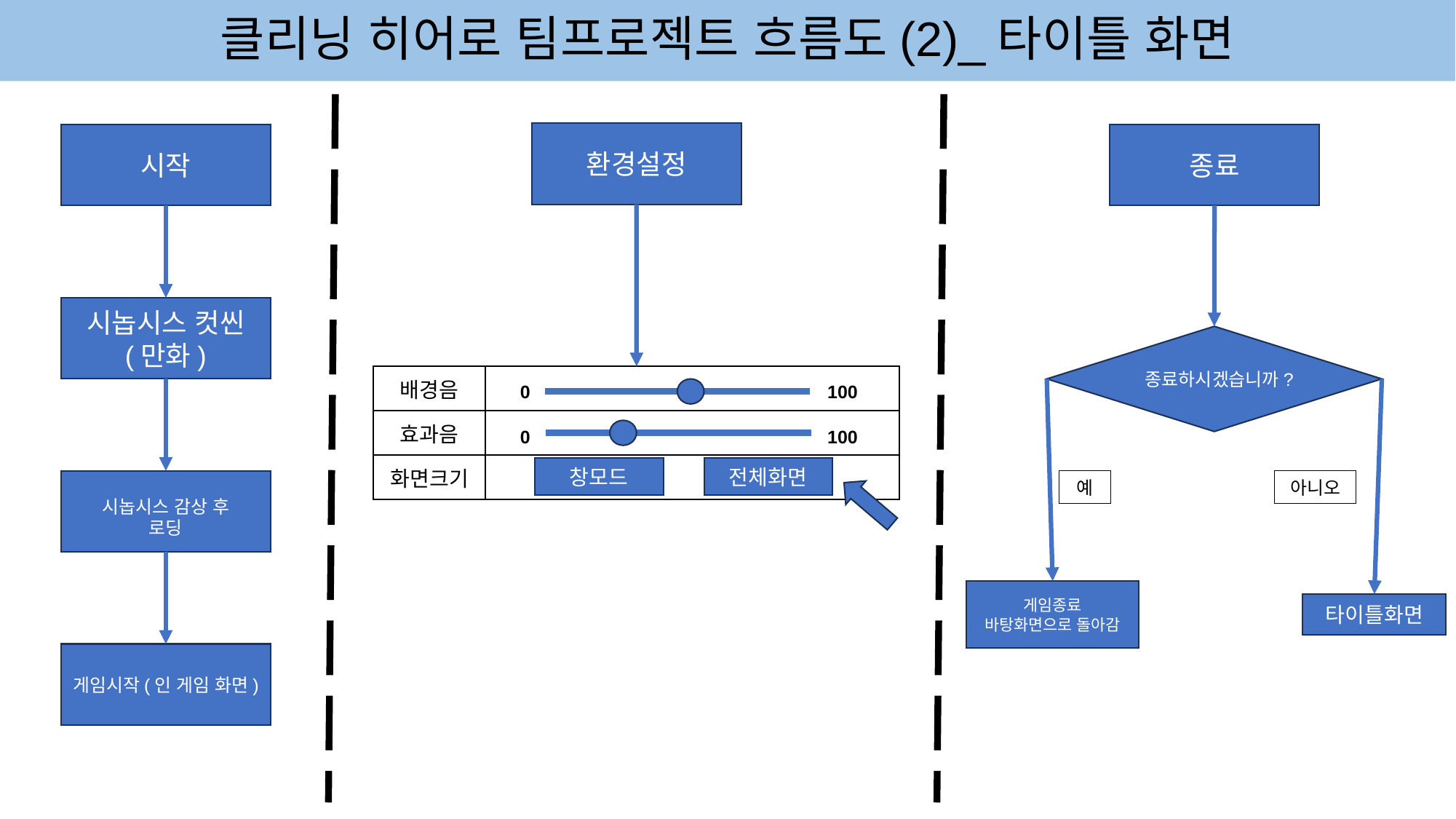

# 클리닝 히어로 팀프로젝트 흐름도(2)_타이틀 화면
환경설정
시작
종료
시놉시스 컷씬
(만화)
종료하시겠습니까?
| 배경음 |  |
| --- | --- |
| 효과음 |  |
| 화면크기 |  |
100
0

100
0

전체화면
창모드
시놉시스 감상 후
로딩
예
아니오

게임종료
바탕화면으로 돌아감
타이틀화면
게임시작(인 게임 화면)